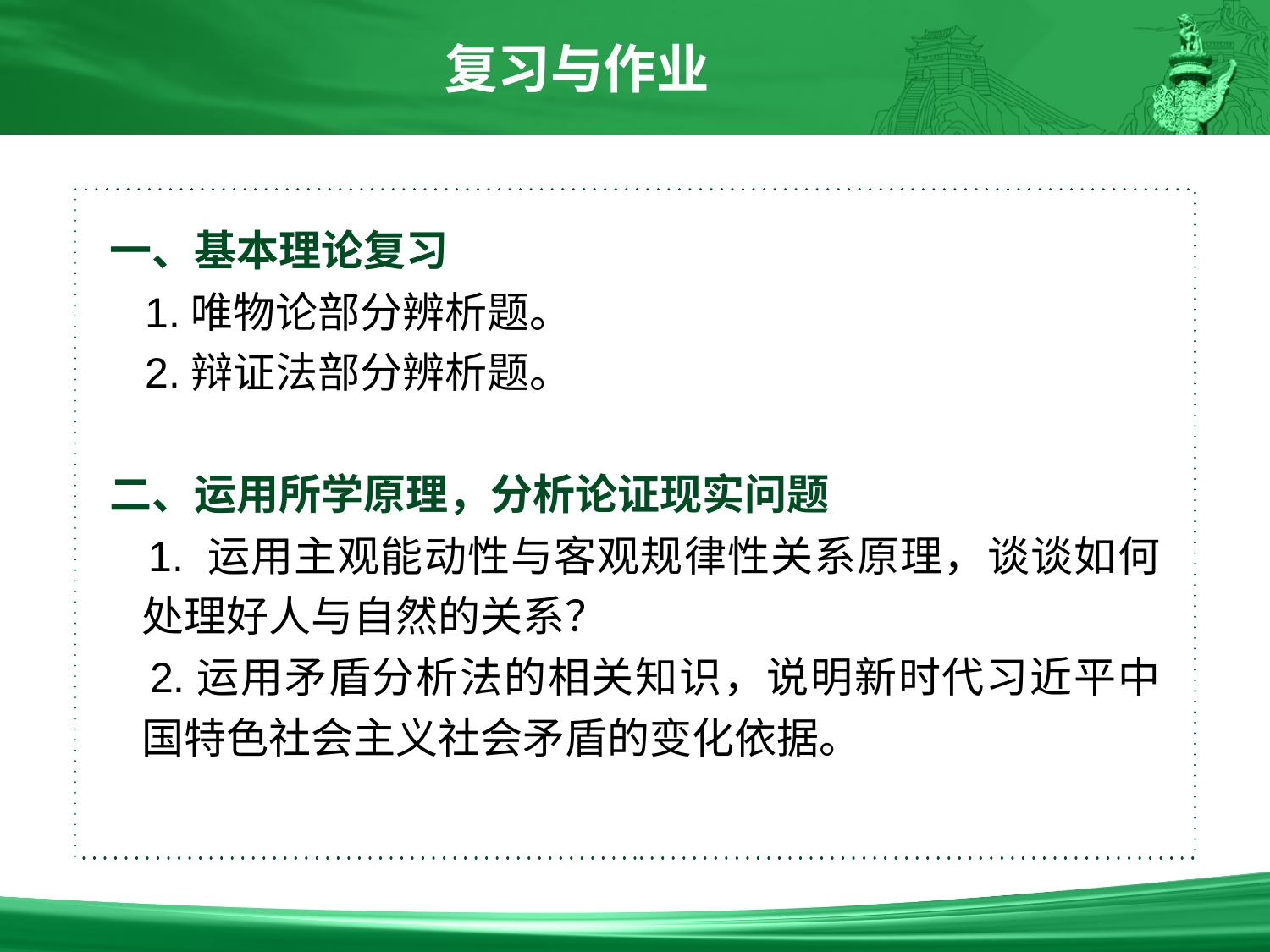

复习与作业
一、基本理论复习
   1.唯物论部分辨析题。
   2.辩证法部分辨析题。

二、运用所学原理，分析论证现实问题
   1. 运用主观能动性与客观规律性关系原理，谈谈如何处理好人与自然的关系？
   2.运用矛盾分析法的相关知识，说明新时代习近平中国特色社会主义社会矛盾的变化依据。